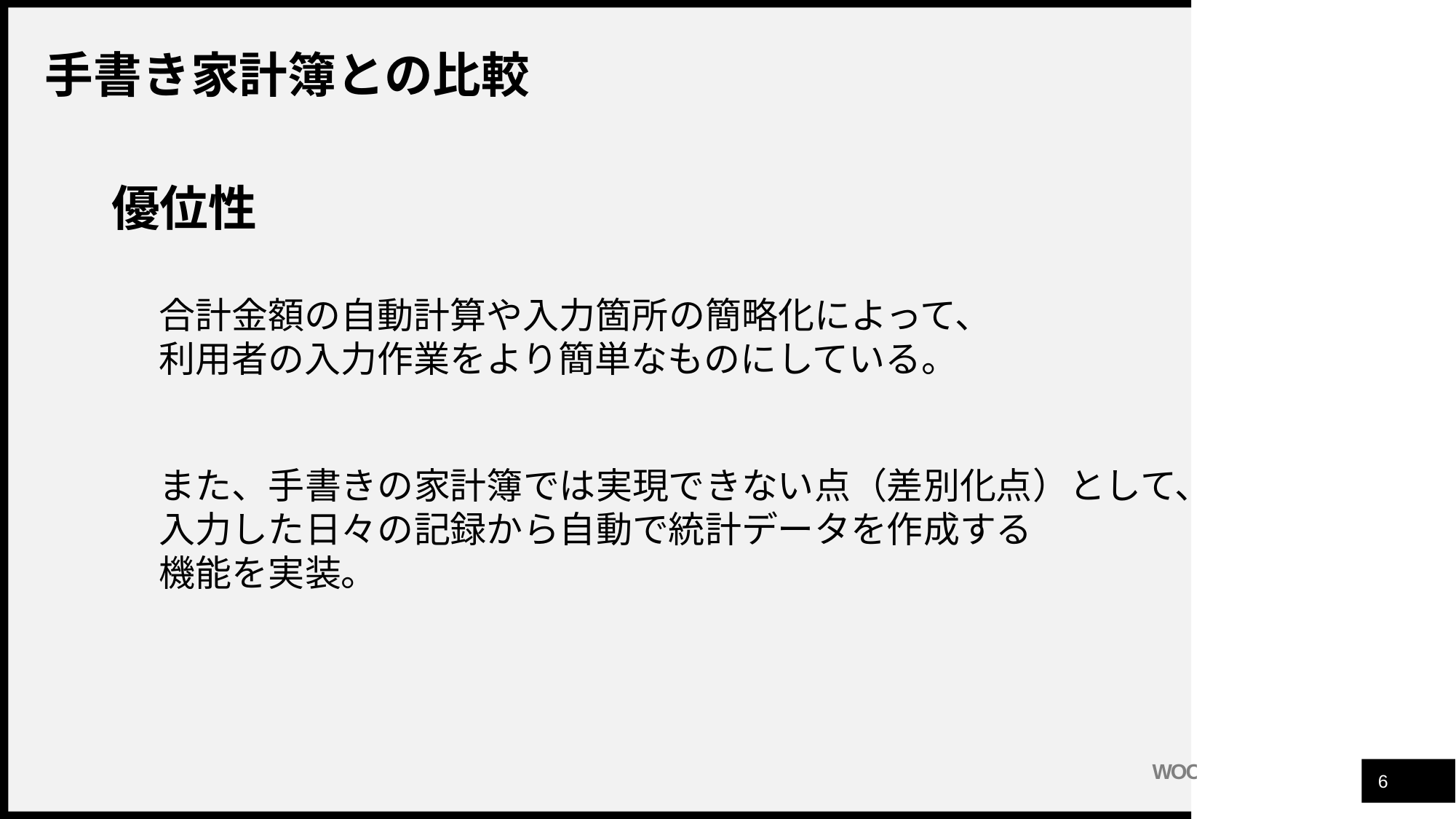

手書き家計簿との比較
優位性
合計金額の自動計算や入力箇所の簡略化によって、
利用者の入力作業をより簡単なものにしている。
また、手書きの家計簿では実現できない点（差別化点）として、
入力した日々の記録から自動で統計データを作成する
機能を実装。

6